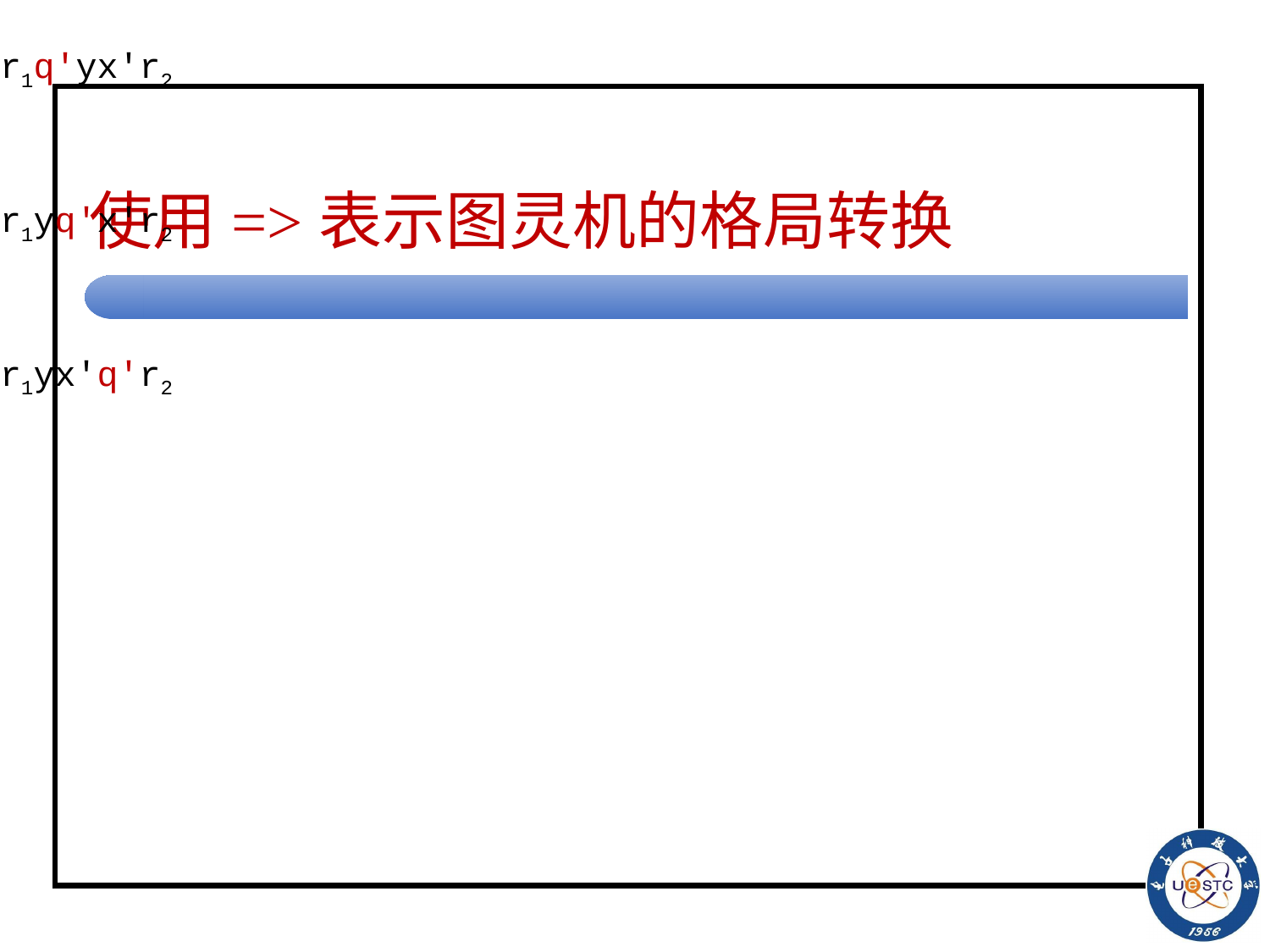

# 使用=>表示图灵机的格局转换
若δ(q, x)=(q′, x′, L), 则
r1yqxr2=>r1q′yx′r2

若δ(q, x)=(q′, x′, N), 则
r1yqxr2=>r1yq′x′r2

若δ(q, x)=(q′, x′, R), 则
r1yqxr2=>r1yx′q′r2

状态q是右结合的, 即读写头始终位于状态q的右侧。